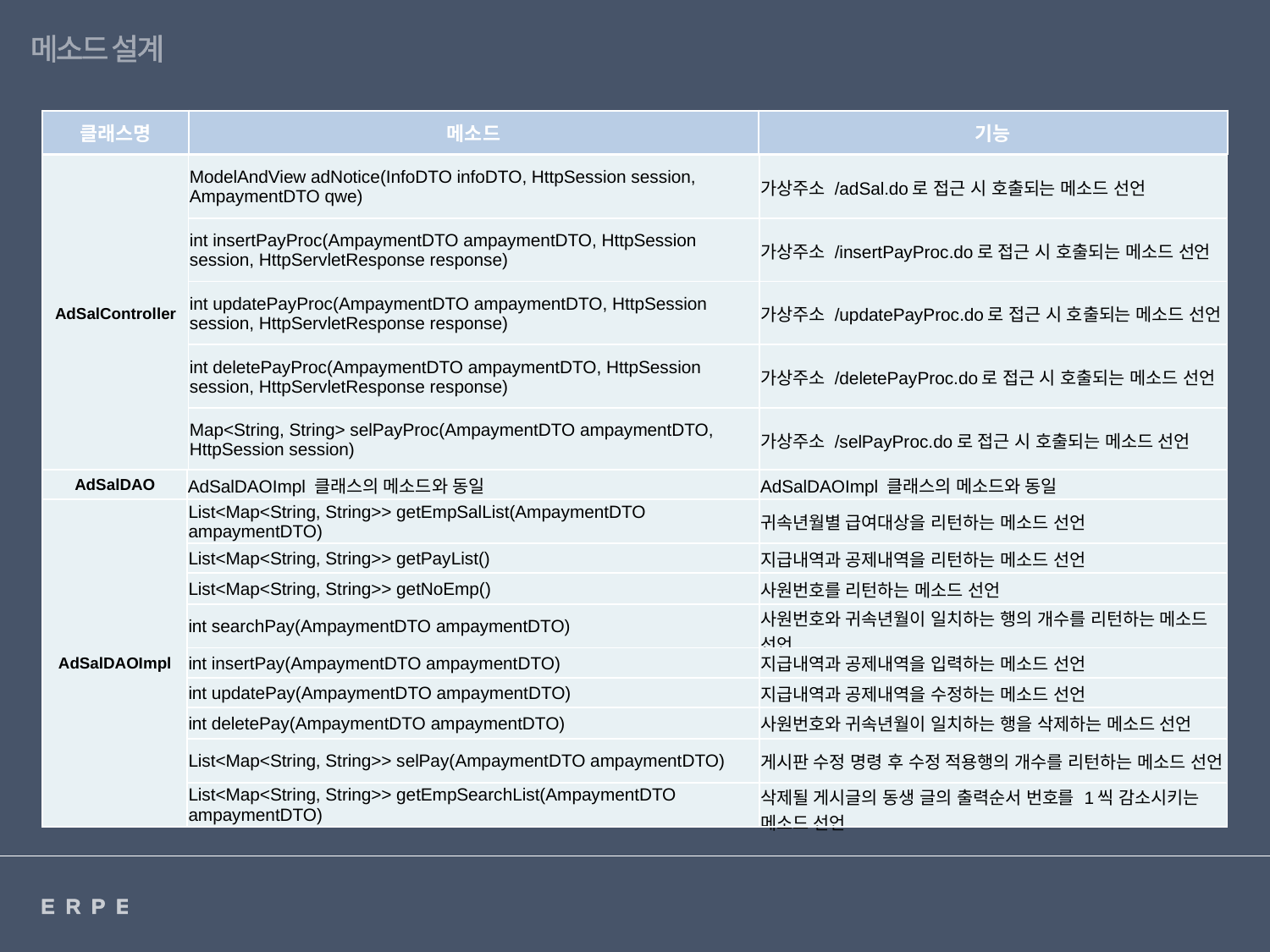

메소드 설계
| 클래스명 | 메소드 | 기능 |
| --- | --- | --- |
| AdSalController | ModelAndView adNotice(InfoDTO infoDTO, HttpSession session, AmpaymentDTO qwe) | 가상주소 /adSal.do로 접근 시 호출되는 메소드 선언 |
| --- | --- | --- |
| adEmpListCorr.jsp | int insertPayProc(AmpaymentDTO ampaymentDTO, HttpSession session, HttpServletResponse response) | 가상주소 /insertPayProc.do로 접근 시 호출되는 메소드 선언 |
| adEmpReg.jsp | int updatePayProc(AmpaymentDTO ampaymentDTO, HttpSession session, HttpServletResponse response) | 가상주소 /updatePayProc.do로 접근 시 호출되는 메소드 선언 |
| adEmpRegConfirm.jsp | int deletePayProc(AmpaymentDTO ampaymentDTO, HttpSession session, HttpServletResponse response) | 가상주소 /deletePayProc.do로 접근 시 호출되는 메소드 선언 |
| adUserInfoReg.jsp | Map<String, String> selPayProc(AmpaymentDTO ampaymentDTO, HttpSession session) | 가상주소 /selPayProc.do로 접근 시 호출되는 메소드 선언 |
| AdSalDAO | AdSalDAOImpl 클래스의 메소드와 동일 | AdSalDAOImpl 클래스의 메소드와 동일 |
| --- | --- | --- |
| AdSalDAOImpl | List<Map<String, String>> getEmpSalList(AmpaymentDTO ampaymentDTO) | 귀속년월별 급여대상을 리턴하는 메소드 선언 |
|  | List<Map<String, String>> getPayList() | 지급내역과 공제내역을 리턴하는 메소드 선언 |
|  | List<Map<String, String>> getNoEmp() | 사원번호를 리턴하는 메소드 선언 |
|  | int searchPay(AmpaymentDTO ampaymentDTO) | 사원번호와 귀속년월이 일치하는 행의 개수를 리턴하는 메소드 선언 |
|  | int insertPay(AmpaymentDTO ampaymentDTO) | 지급내역과 공제내역을 입력하는 메소드 선언 |
|  | int updatePay(AmpaymentDTO ampaymentDTO) | 지급내역과 공제내역을 수정하는 메소드 선언 |
|  | int deletePay(AmpaymentDTO ampaymentDTO) | 사원번호와 귀속년월이 일치하는 행을 삭제하는 메소드 선언 |
|  | List<Map<String, String>> selPay(AmpaymentDTO ampaymentDTO) | 게시판 수정 명령 후 수정 적용행의 개수를 리턴하는 메소드 선언 |
|  | List<Map<String, String>> getEmpSearchList(AmpaymentDTO ampaymentDTO) | 삭제될 게시글의 동생 글의 출력순서 번호를 1씩 감소시키는 메소드 선언 |

ERPERP